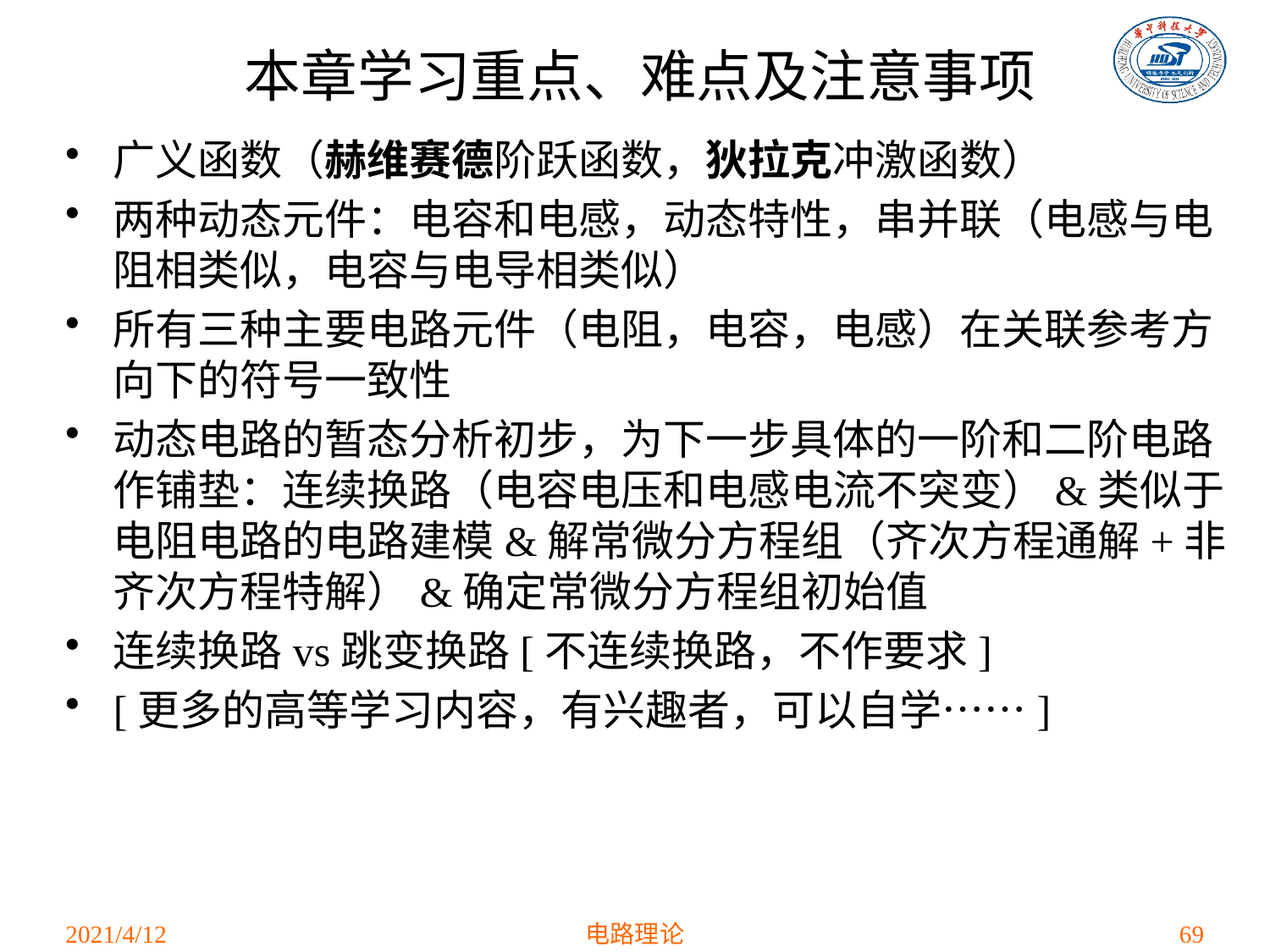

# 本章学习重点、难点及注意事项
广义函数（赫维赛德阶跃函数，狄拉克冲激函数）
两种动态元件：电容和电感，动态特性，串并联（电感与电阻相类似，电容与电导相类似）
所有三种主要电路元件（电阻，电容，电感）在关联参考方向下的符号一致性
动态电路的暂态分析初步，为下一步具体的一阶和二阶电路作铺垫：连续换路（电容电压和电感电流不突变）&类似于电阻电路的电路建模&解常微分方程组（齐次方程通解+非齐次方程特解）&确定常微分方程组初始值
连续换路vs跳变换路[不连续换路，不作要求]
[更多的高等学习内容，有兴趣者，可以自学……]

2021/4/12
电路理论
69